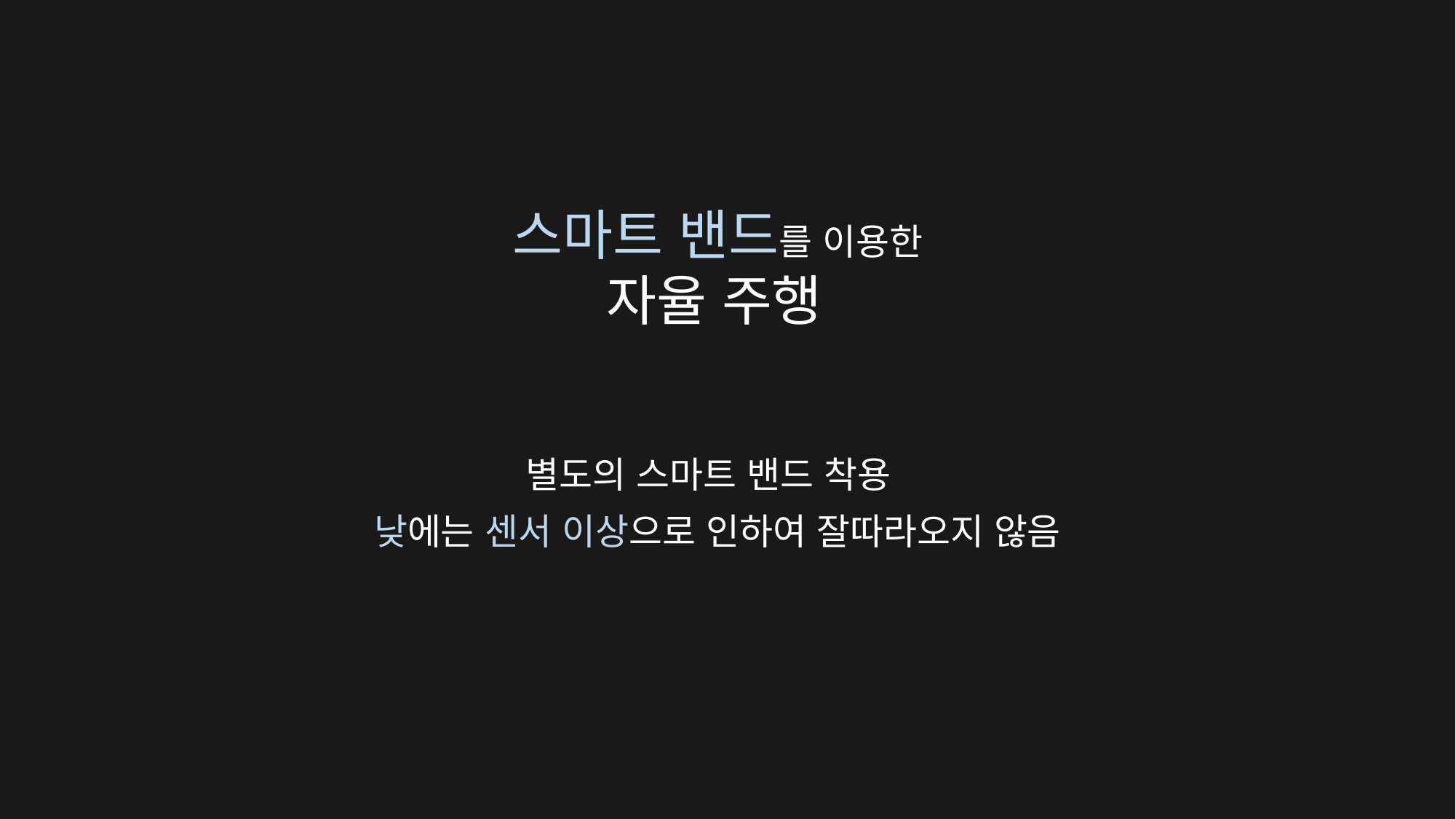

스마트 밴드를 이용한
자율 주행
별도의 스마트 밴드 착용
낮에는 센서 이상으로 인하여 잘따라오지 않음